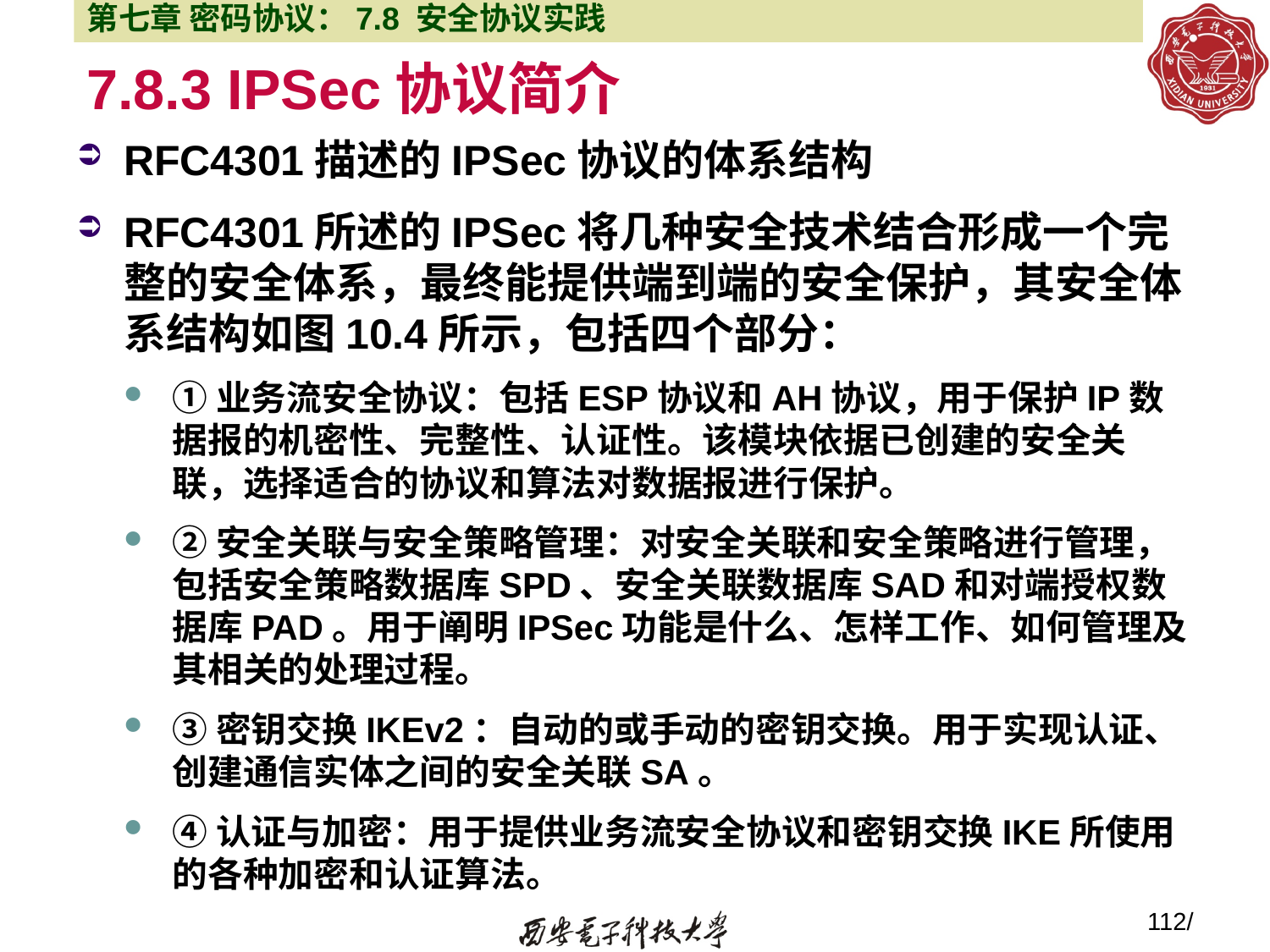

第七章 密码协议：7.8 安全协议实践
# 7.8.3 IPSec协议简介
RFC4301描述的IPSec协议的体系结构
RFC4301所述的IPSec将几种安全技术结合形成一个完整的安全体系，最终能提供端到端的安全保护，其安全体系结构如图10.4所示，包括四个部分：
①业务流安全协议：包括ESP协议和AH协议，用于保护IP数据报的机密性、完整性、认证性。该模块依据已创建的安全关联，选择适合的协议和算法对数据报进行保护。
②安全关联与安全策略管理：对安全关联和安全策略进行管理，包括安全策略数据库SPD、安全关联数据库SAD和对端授权数据库PAD。用于阐明IPSec功能是什么、怎样工作、如何管理及其相关的处理过程。
③密钥交换IKEv2：自动的或手动的密钥交换。用于实现认证、创建通信实体之间的安全关联SA。
④认证与加密：用于提供业务流安全协议和密钥交换IKE所使用的各种加密和认证算法。
112/